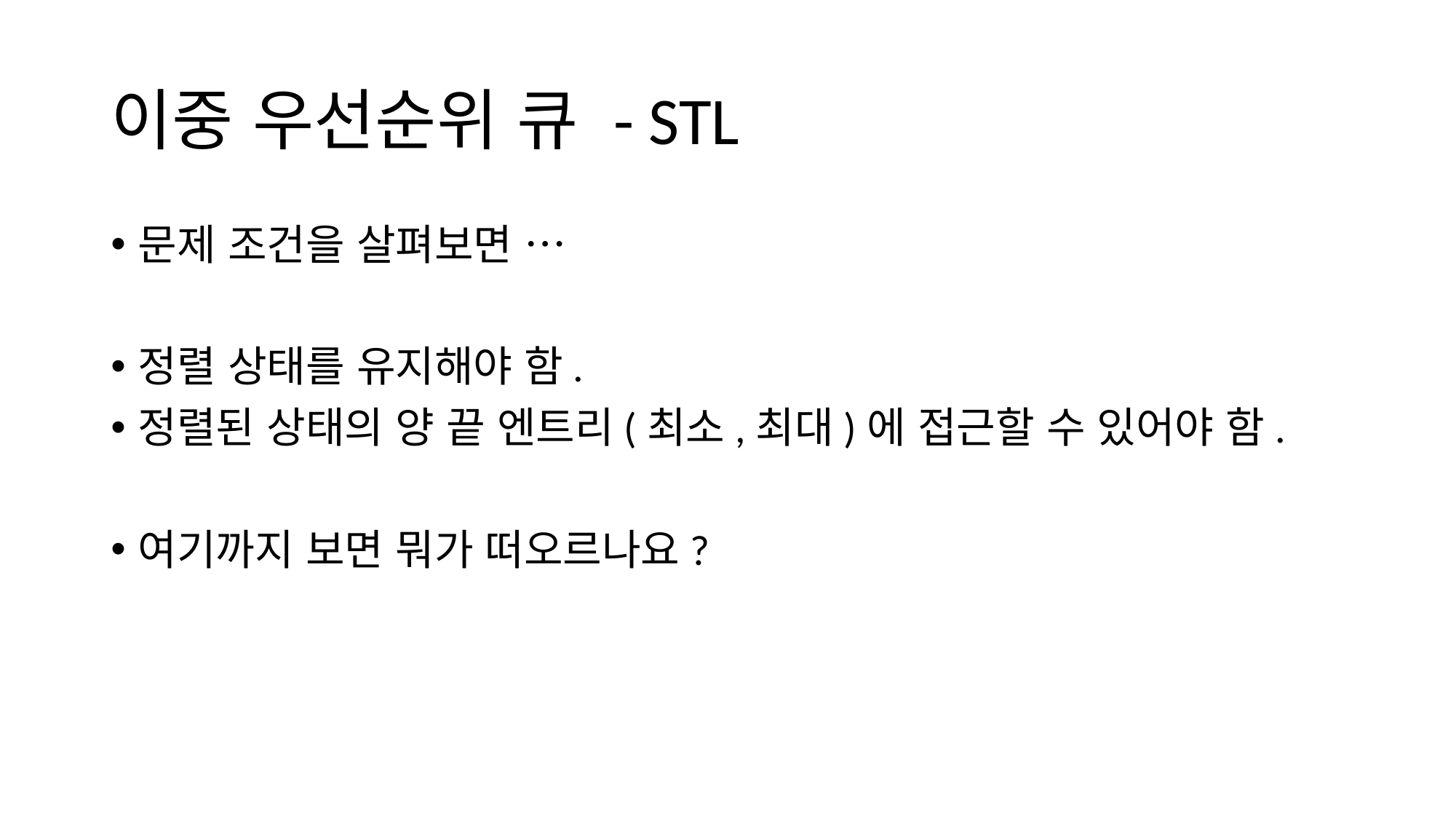

# 이중 우선순위 큐 - STL
문제 조건을 살펴보면 …

정렬 상태를 유지해야 함.
정렬된 상태의 양 끝 엔트리(최소,최대)에 접근할 수 있어야 함.

여기까지 보면 뭐가 떠오르나요?